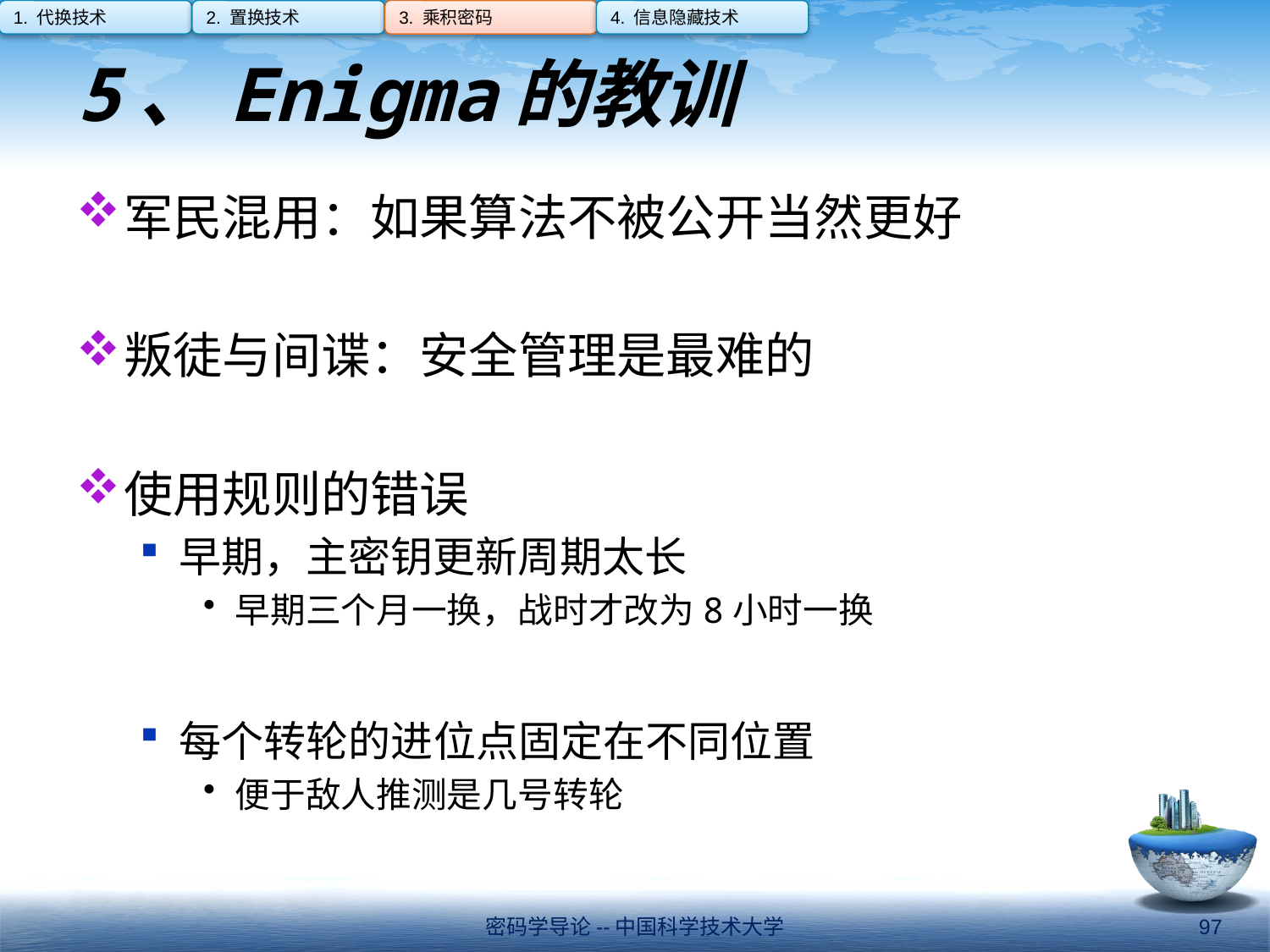

1. 代换技术
2. 置换技术
3. 乘积密码
4. 信息隐藏技术
# 5、Enigma的教训
军民混用：如果算法不被公开当然更好

叛徒与间谍：安全管理是最难的

使用规则的错误
早期，主密钥更新周期太长
早期三个月一换，战时才改为8小时一换

每个转轮的进位点固定在不同位置
便于敌人推测是几号转轮
密码学导论--中国科学技术大学
97